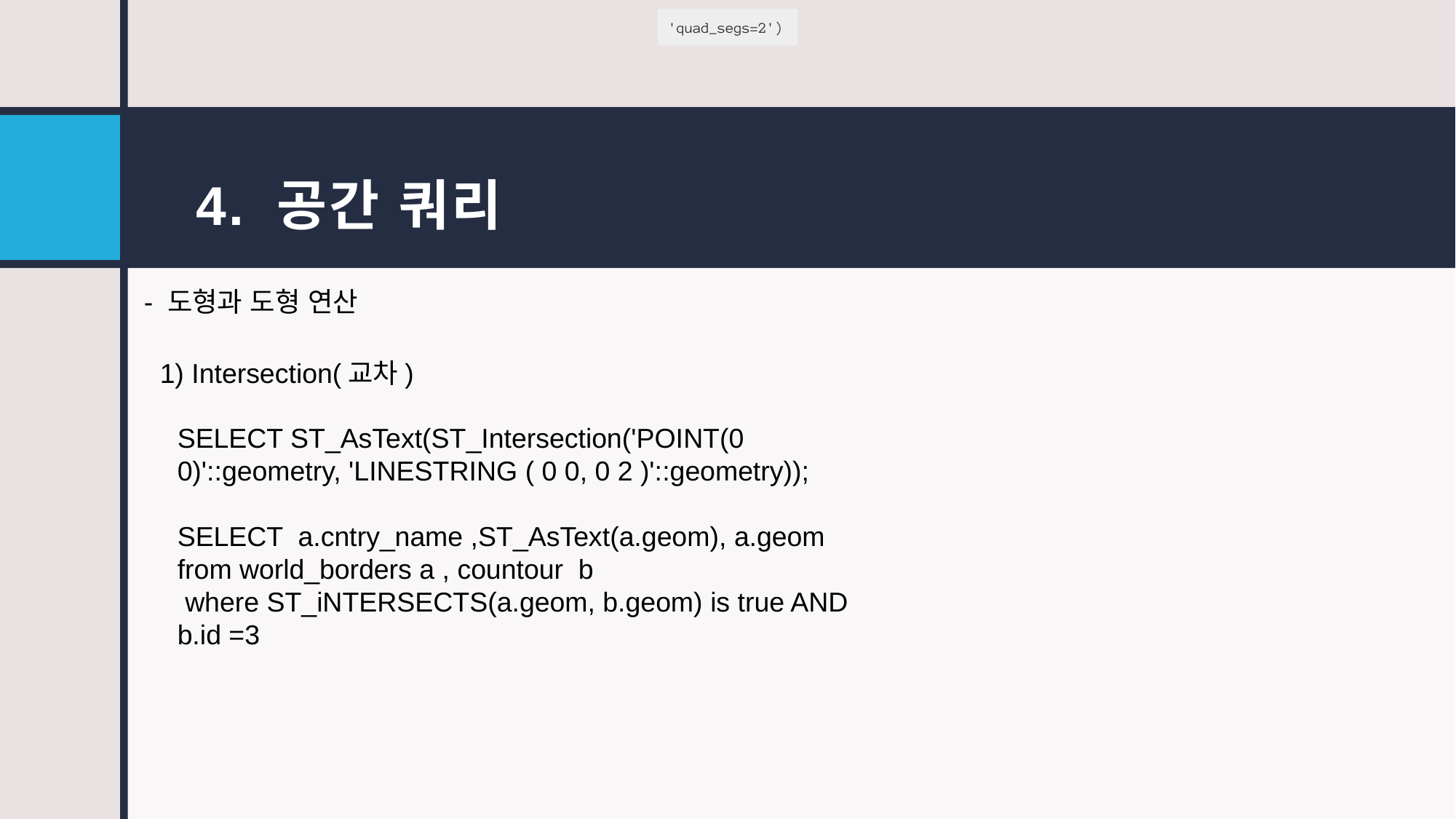

'quad_segs=2')

# 4. 공간 쿼리

- 도형과 도형 연산

1) Intersection(교차)

SELECT ST_AsText(ST_Intersection('POINT(0 0)'::geometry, 'LINESTRING ( 0 0, 0 2 )'::geometry));

SELECT  a.cntry_name ,ST_AsText(a.geom), a.geom from world_borders a , countour  b
 where ST_iNTERSECTS(a.geom, b.geom) is true AND b.id =3